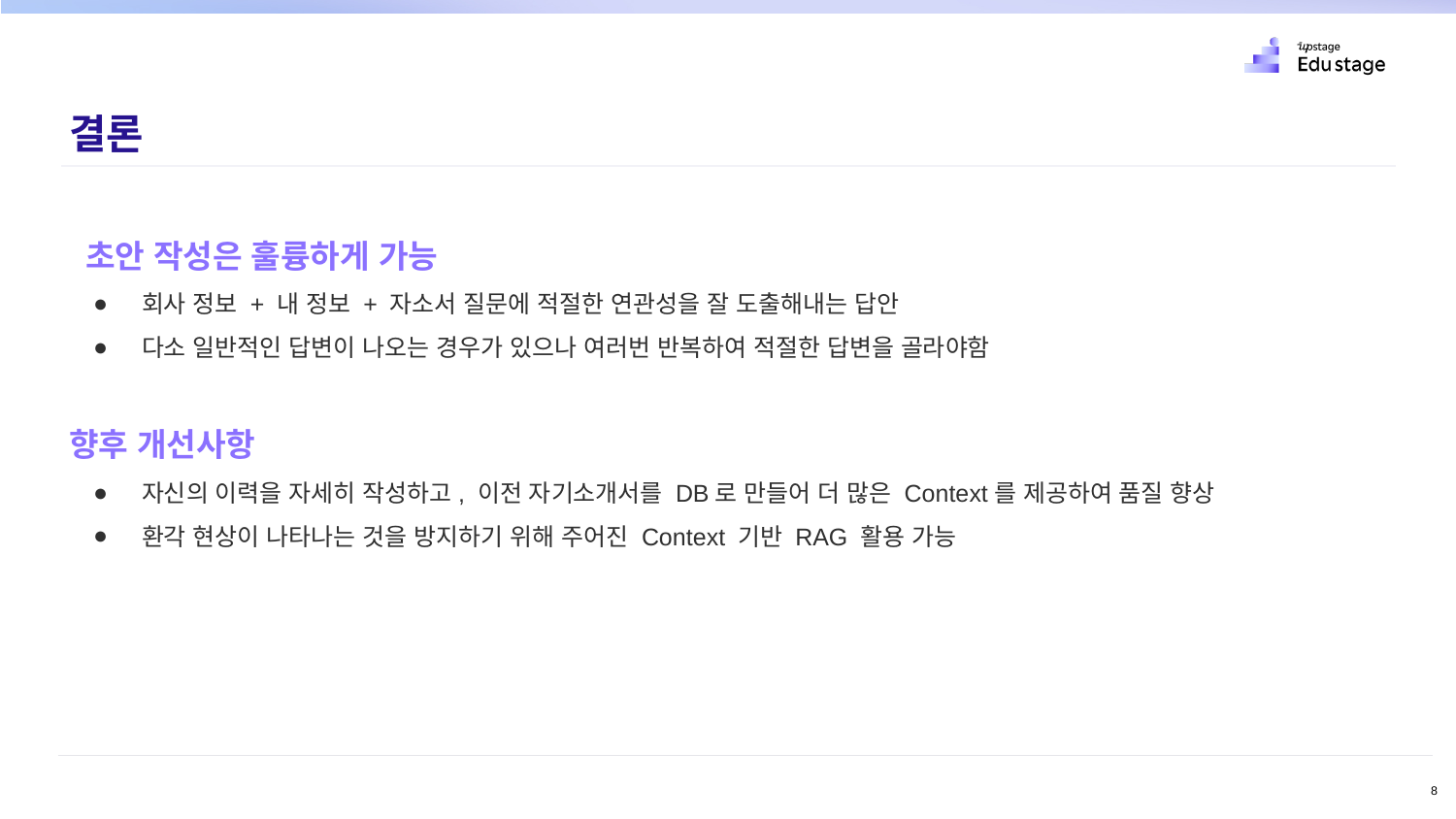

결론
 초안 작성은 훌륭하게 가능
회사 정보 + 내 정보 + 자소서 질문에 적절한 연관성을 잘 도출해내는 답안
다소 일반적인 답변이 나오는 경우가 있으나 여러번 반복하여 적절한 답변을 골라야함

향후 개선사항
자신의 이력을 자세히 작성하고, 이전 자기소개서를 DB로 만들어 더 많은 Context를 제공하여 품질 향상
환각 현상이 나타나는 것을 방지하기 위해 주어진 Context 기반 RAG 활용 가능